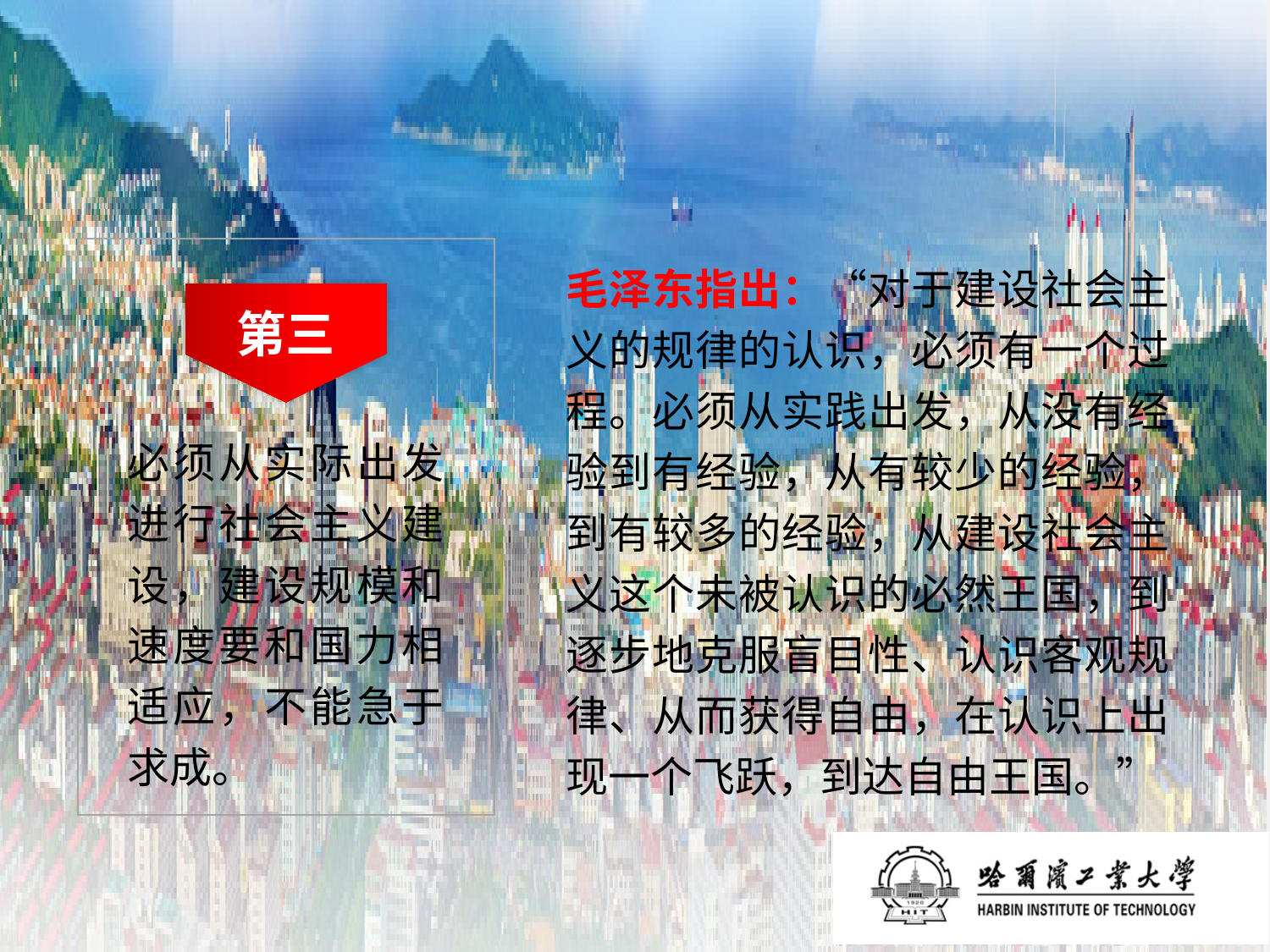

毛泽东指出：“对于建设社会主义的规律的认识，必须有一个过程。必须从实践出发，从没有经验到有经验，从有较少的经验，到有较多的经验，从建设社会主义这个未被认识的必然王国，到逐步地克服盲目性、认识客观规律、从而获得自由，在认识上出现一个飞跃，到达自由王国。”

第三
必须从实际出发进行社会主义建设，建设规模和速度要和国力相适应，不能急于求成。